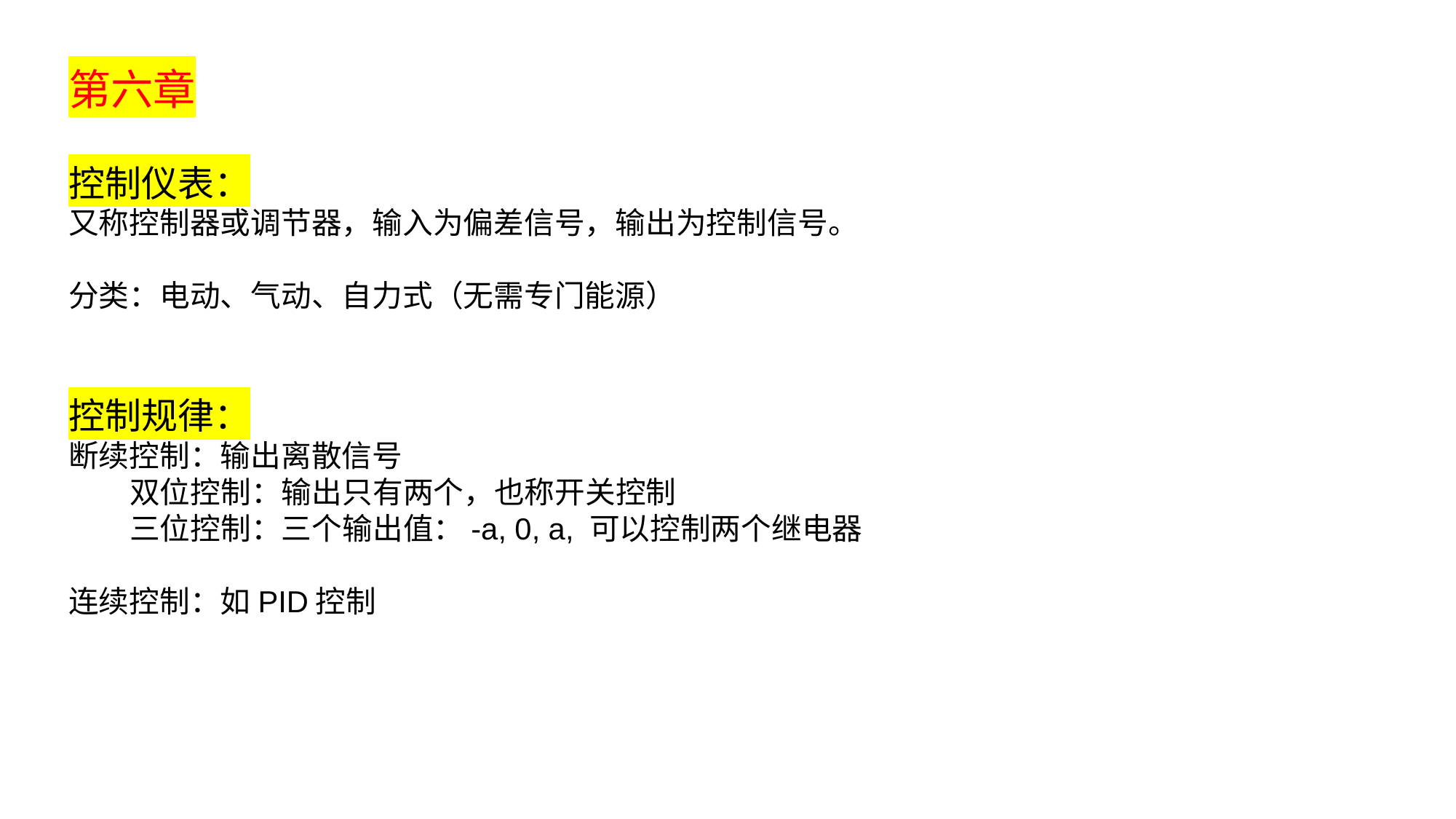

第六章
控制仪表：
又称控制器或调节器，输入为偏差信号，输出为控制信号。

分类：电动、气动、自力式（无需专门能源）
控制规律：
断续控制：输出离散信号
        双位控制：输出只有两个，也称开关控制
        三位控制：三个输出值：-a, 0, a, 可以控制两个继电器

连续控制：如PID控制